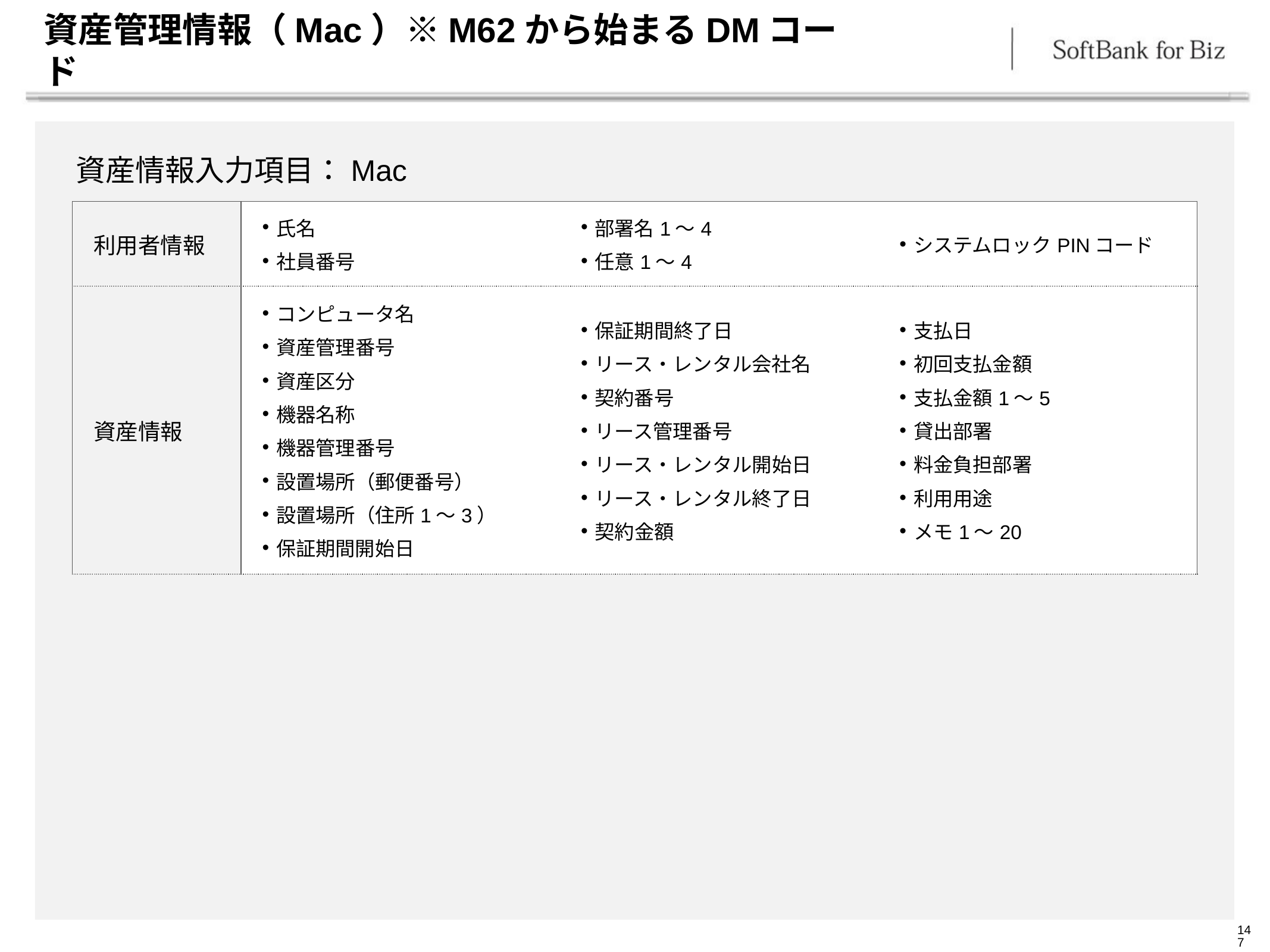

# 資産管理情報（Mac）※M62から始まるDMコード
資産情報入力項目：Mac
| 利用者情報 | 氏名 社員番号 | 部署名1～4 任意1～4 | システムロックPINコード |
| --- | --- | --- | --- |
| 資産情報 | コンピュータ名 資産管理番号 資産区分 機器名称 機器管理番号 設置場所（郵便番号） 設置場所（住所1～3） 保証期間開始日 | 保証期間終了日 リース・レンタル会社名 契約番号 リース管理番号 リース・レンタル開始日 リース・レンタル終了日 契約金額 | 支払日 初回支払金額 支払金額1～5 貸出部署 料金負担部署 利用用途 メモ1～20 |
147